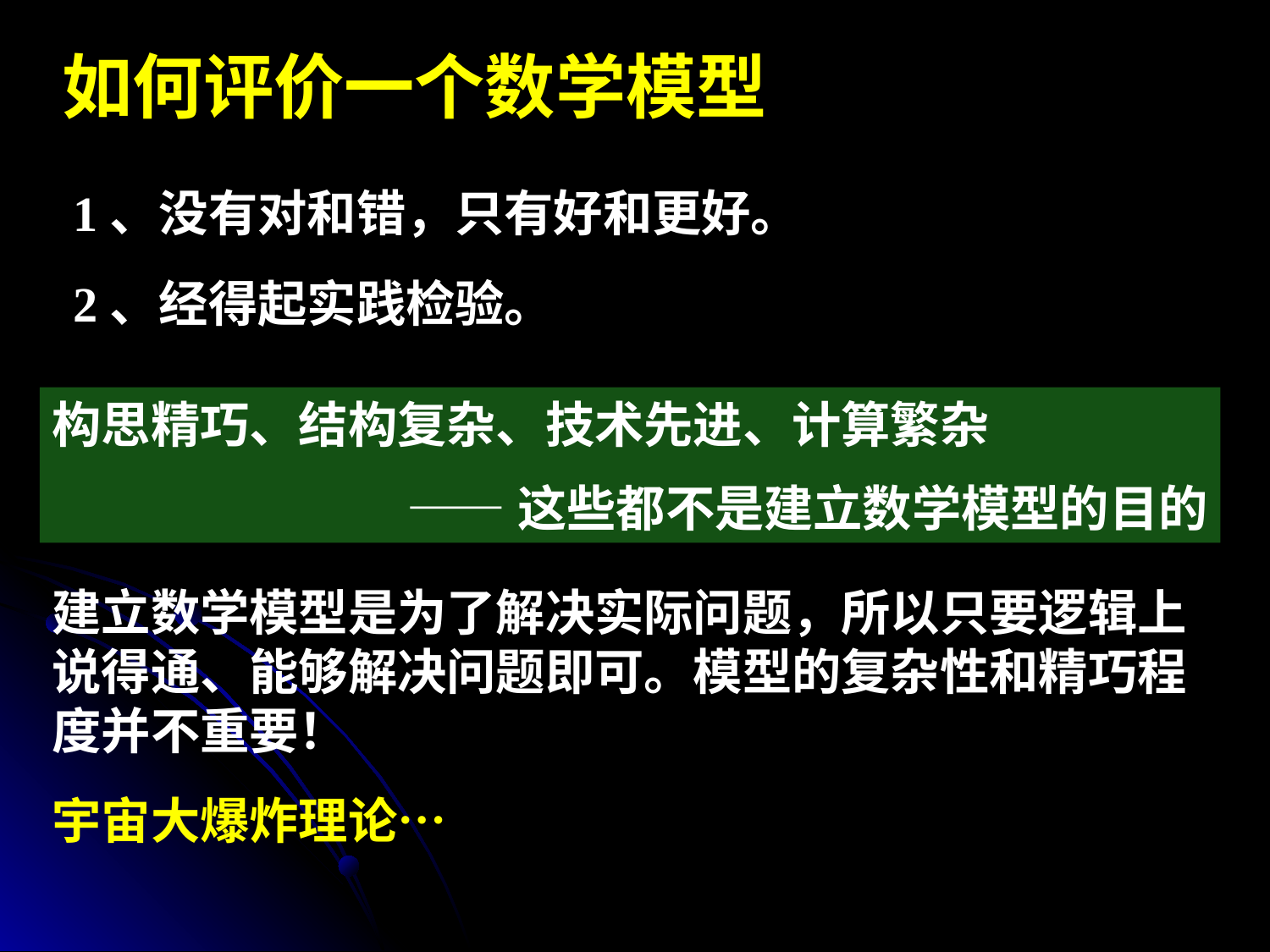

# 如何评价一个数学模型
1、没有对和错，只有好和更好。
2、经得起实践检验。
构思精巧、结构复杂、技术先进、计算繁杂
——这些都不是建立数学模型的目的
建立数学模型是为了解决实际问题，所以只要逻辑上说得通、能够解决问题即可。模型的复杂性和精巧程度并不重要！
宇宙大爆炸理论…